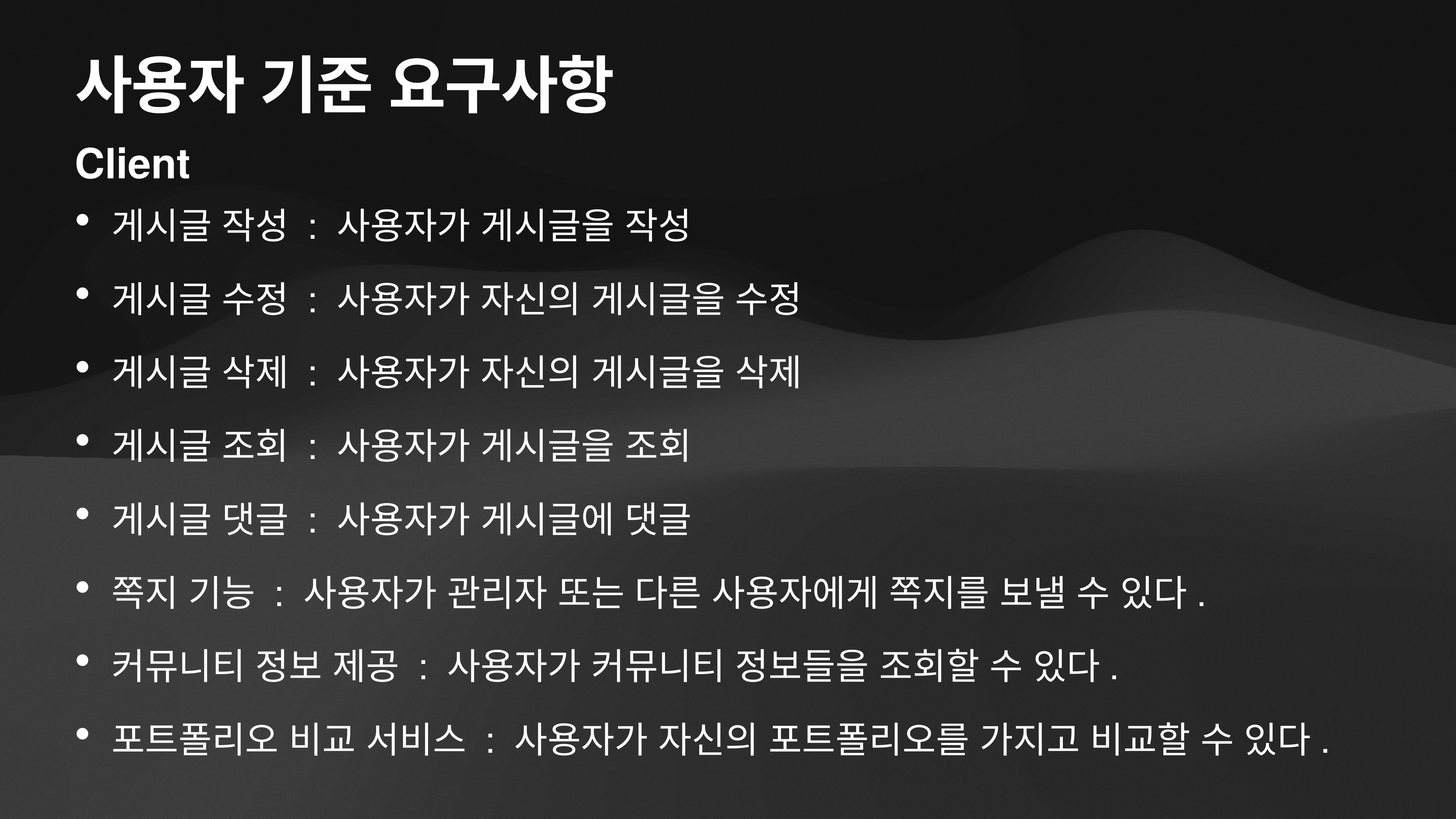

# 사용자 기준 요구사항
Client
게시글 작성 : 사용자가 게시글을 작성
게시글 수정 : 사용자가 자신의 게시글을 수정
게시글 삭제 : 사용자가 자신의 게시글을 삭제
게시글 조회 : 사용자가 게시글을 조회
게시글 댓글 : 사용자가 게시글에 댓글
쪽지 기능 : 사용자가 관리자 또는 다른 사용자에게 쪽지를 보낼 수 있다.
커뮤니티 정보 제공 : 사용자가 커뮤니티 정보들을 조회할 수 있다.
포트폴리오 비교 서비스 : 사용자가 자신의 포트폴리오를 가지고 비교할 수 있다.